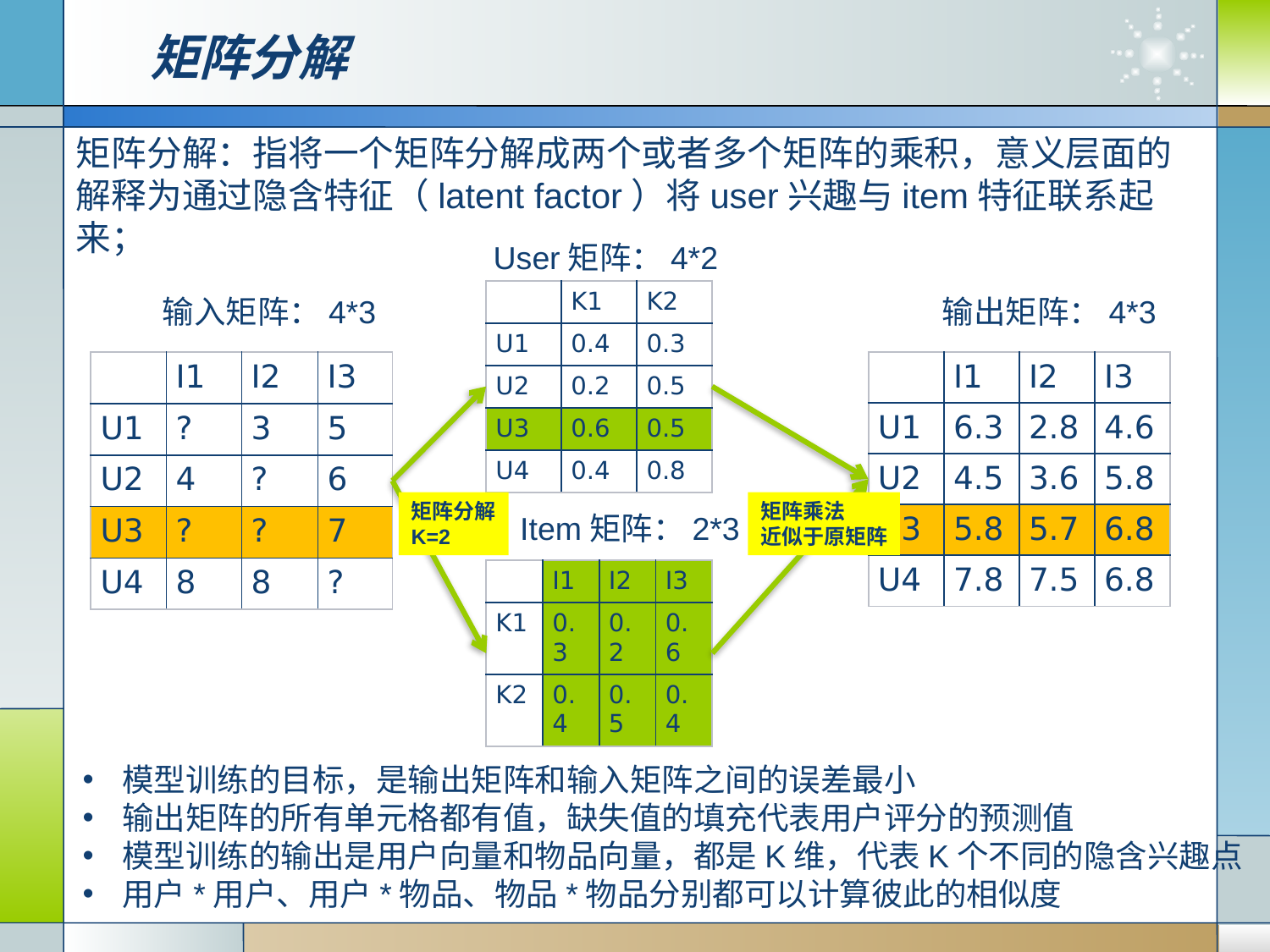

# 矩阵分解
矩阵分解：指将一个矩阵分解成两个或者多个矩阵的乘积，意义层面的解释为通过隐含特征（latent factor）将user兴趣与item特征联系起来；
User矩阵：4*2
|  | K1 | K2 |
| --- | --- | --- |
| U1 | 0.4 | 0.3 |
| U2 | 0.2 | 0.5 |
| U3 | 0.6 | 0.5 |
| U4 | 0.4 | 0.8 |
输入矩阵：4*3
输出矩阵：4*3
|  | I1 | I2 | I3 |
| --- | --- | --- | --- |
| U1 | ? | 3 | 5 |
| U2 | 4 | ? | 6 |
| U3 | ? | ? | 7 |
| U4 | 8 | 8 | ? |
|  | I1 | I2 | I3 |
| --- | --- | --- | --- |
| U1 | 6.3 | 2.8 | 4.6 |
| U2 | 4.5 | 3.6 | 5.8 |
| U3 | 5.8 | 5.7 | 6.8 |
| U4 | 7.8 | 7.5 | 6.8 |
矩阵分解
K=2
矩阵乘法
近似于原矩阵
Item矩阵：2*3
|  | I1 | I2 | I3 |
| --- | --- | --- | --- |
| K1 | 0.3 | 0.2 | 0.6 |
| K2 | 0.4 | 0.5 | 0.4 |
模型训练的目标，是输出矩阵和输入矩阵之间的误差最小
输出矩阵的所有单元格都有值，缺失值的填充代表用户评分的预测值
模型训练的输出是用户向量和物品向量，都是K维，代表K个不同的隐含兴趣点
用户*用户、用户*物品、物品*物品分别都可以计算彼此的相似度